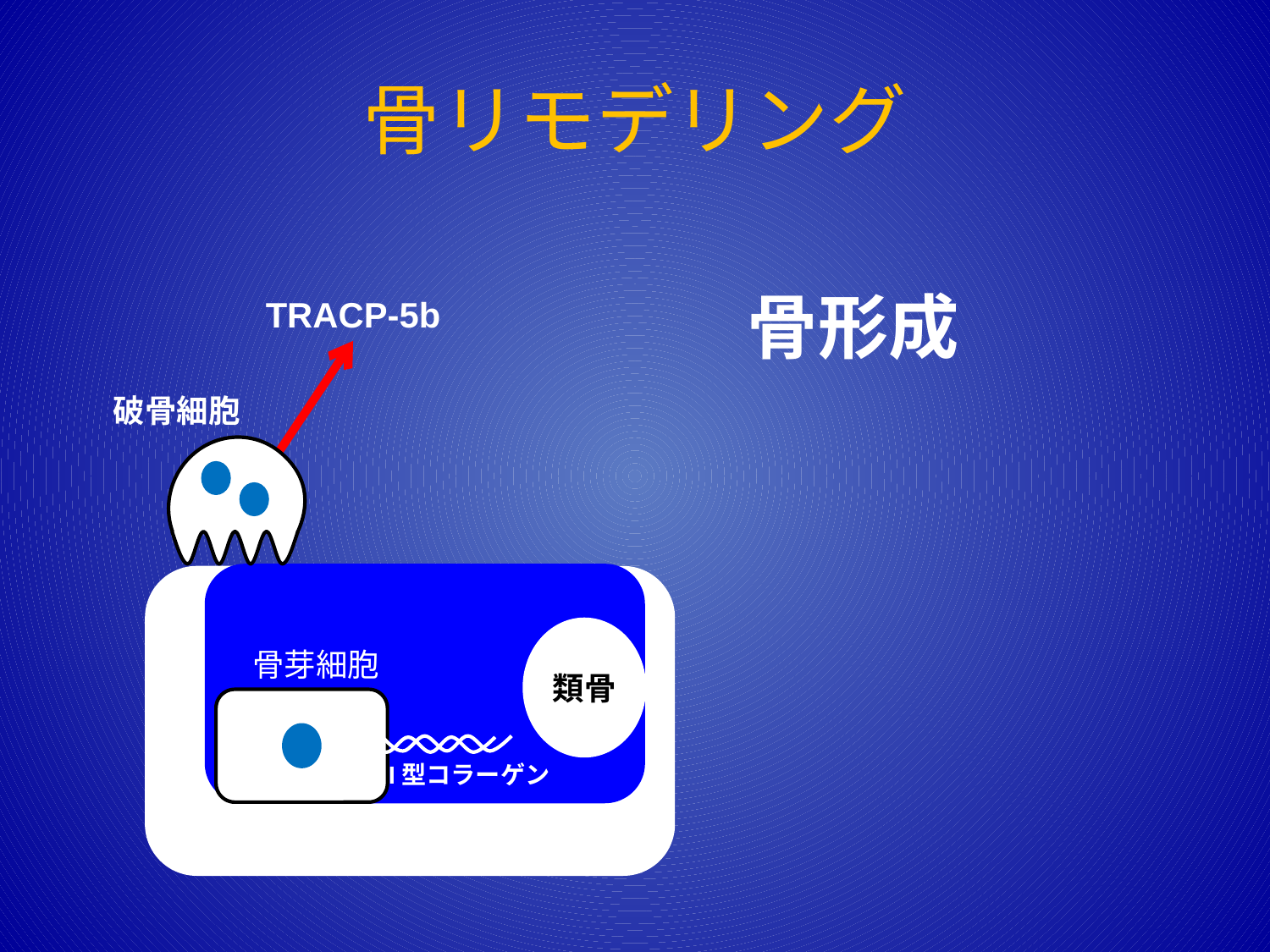

# 骨リモデリング
骨形成
TRACP-5b
破骨細胞

骨芽細胞
類骨

I型コラーゲン